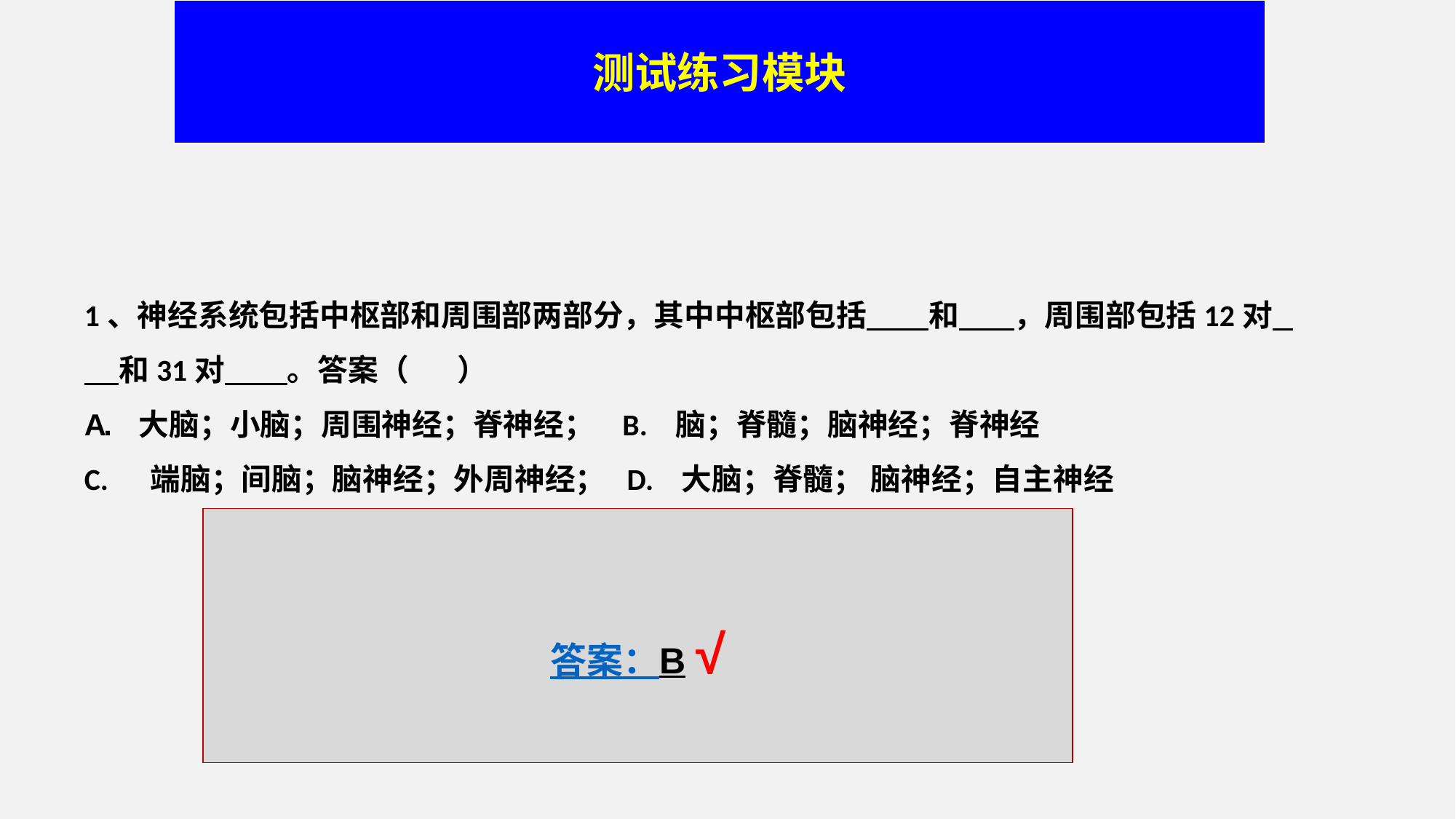

测试练习模块
1、神经系统包括中枢部和周围部两部分，其中中枢部包括         和        ，周围部包括12对         和31对         。答案（       ）
大脑；小脑；周围神经；脊神经；   B.   脑；脊髓；脑神经；脊神经
C.     端脑；间脑；脑神经；外周神经；  D.   大脑；脊髓； 脑神经；自主神经
答案：B √